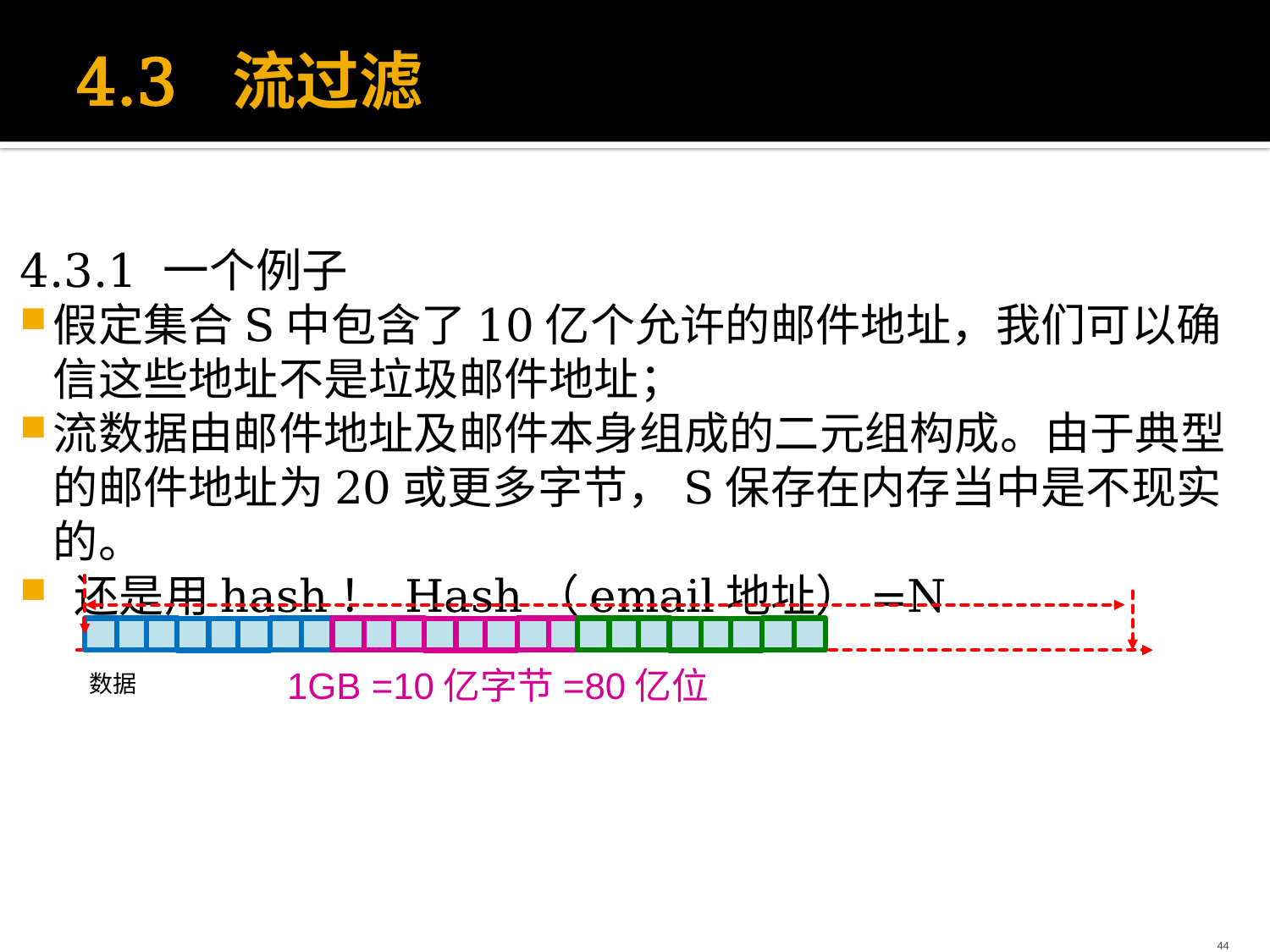

# 4.3  流过滤
4.3.1 一个例子
假定集合S中包含了10亿个允许的邮件地址，我们可以确信这些地址不是垃圾邮件地址；
流数据由邮件地址及邮件本身组成的二元组构成。由于典型的邮件地址为20或更多字节，S保存在内存当中是不现实的。
 还是用hash！ Hash（email地址）=N

1GB =10亿字节=80亿位
数据
44